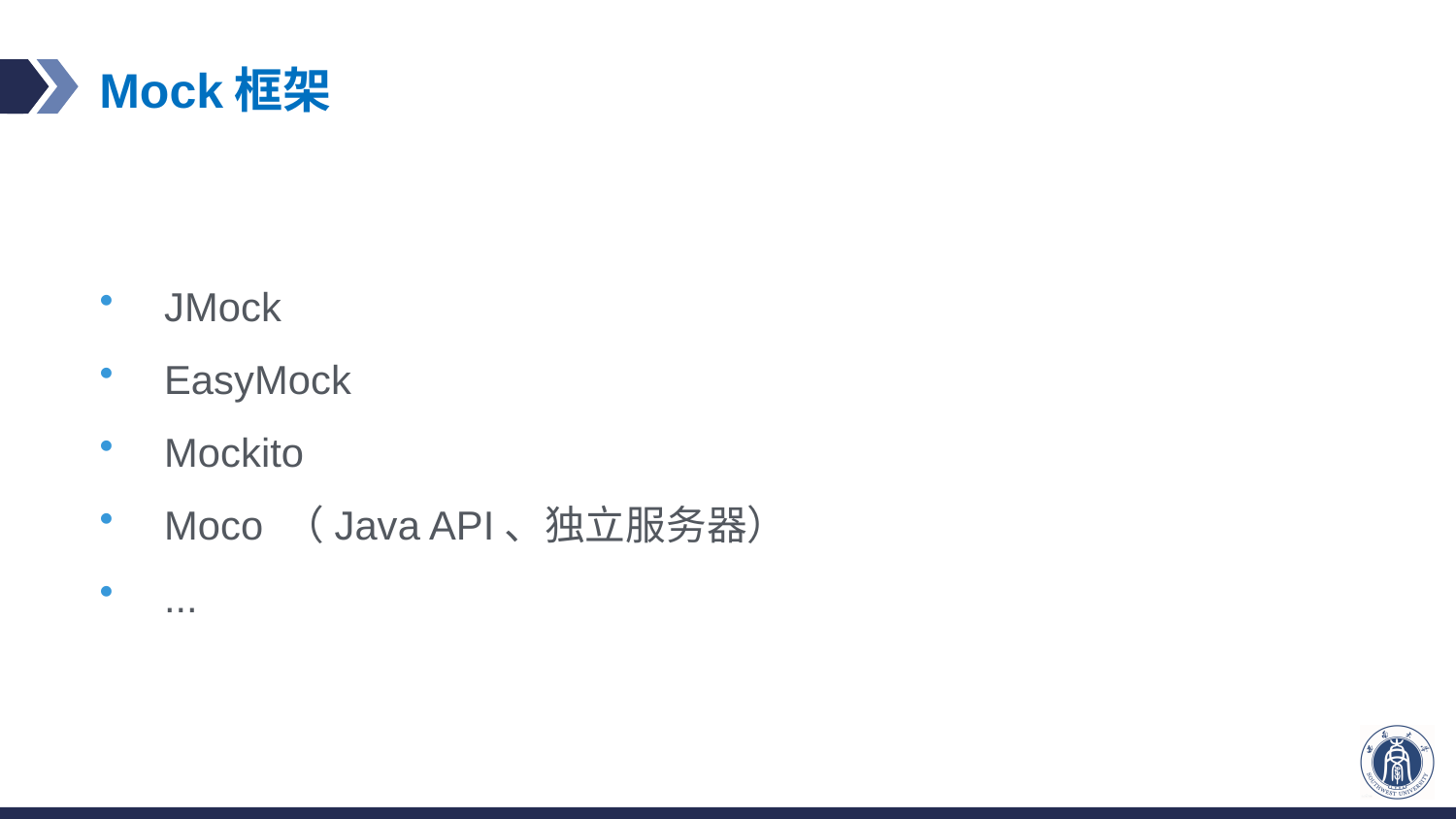

# Mock框架
JMock
EasyMock
Mockito
Moco （Java API、独立服务器）
...